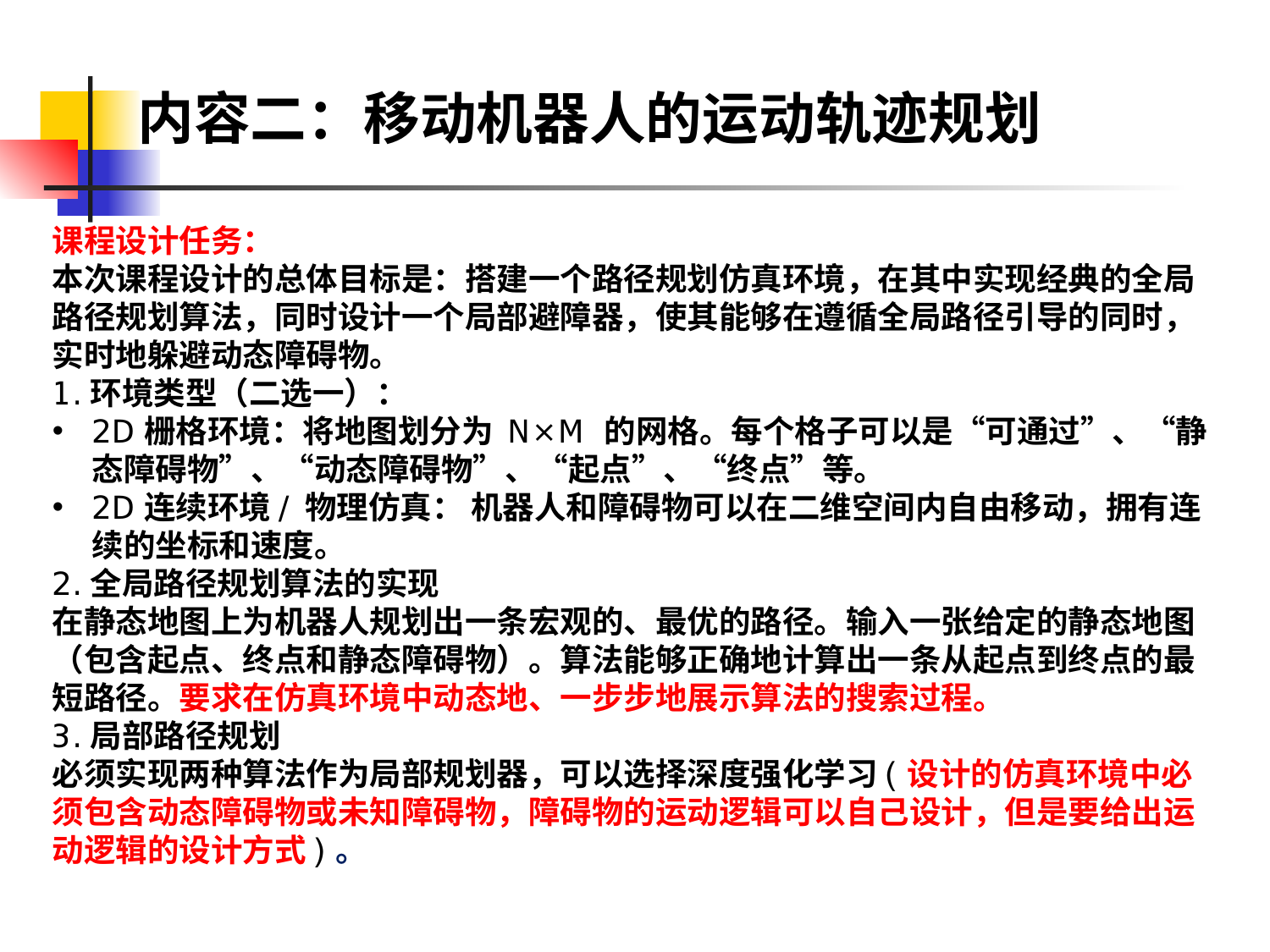

内容二：移动机器人的运动轨迹规划
课程设计任务：
本次课程设计的总体目标是：搭建一个路径规划仿真环境，在其中实现经典的全局路径规划算法，同时设计一个局部避障器，使其能够在遵循全局路径引导的同时，实时地躲避动态障碍物。
1.环境类型（二选一）：
2D栅格环境：将地图划分为 N×M 的网格。每个格子可以是“可通过”、“静态障碍物”、“动态障碍物”、“起点”、“终点”等。
2D连续环境/物理仿真： 机器人和障碍物可以在二维空间内自由移动，拥有连续的坐标和速度。
2.全局路径规划算法的实现
在静态地图上为机器人规划出一条宏观的、最优的路径。输入一张给定的静态地图（包含起点、终点和静态障碍物）。算法能够正确地计算出一条从起点到终点的最短路径。要求在仿真环境中动态地、一步步地展示算法的搜索过程。
3.局部路径规划
必须实现两种算法作为局部规划器，可以选择深度强化学习(设计的仿真环境中必须包含动态障碍物或未知障碍物，障碍物的运动逻辑可以自己设计，但是要给出运动逻辑的设计方式)。
19